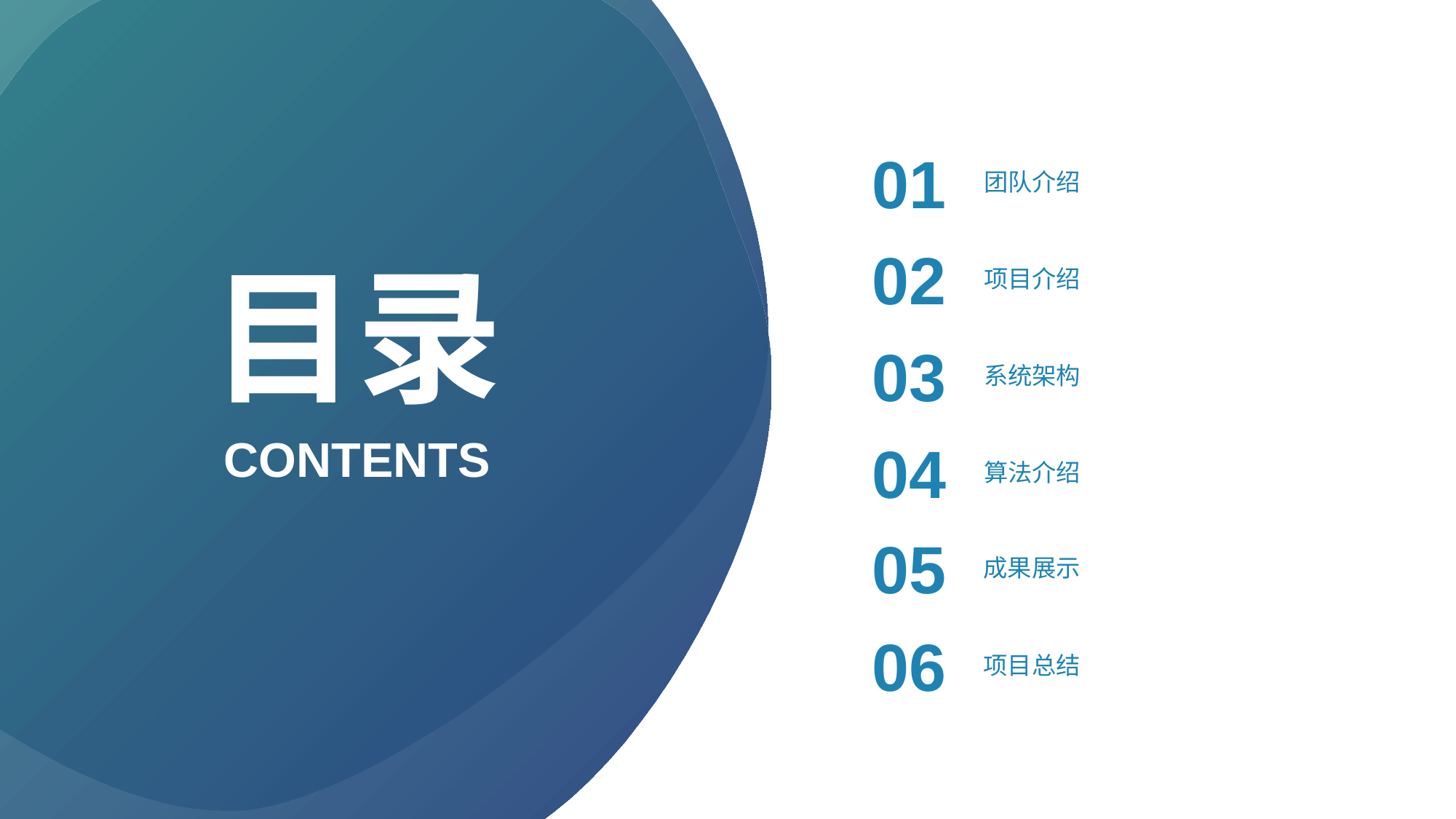

01
团队介绍
目录
02
项目介绍
03
系统架构
CONTENTS
04
算法介绍
05
成果展示
06
项目总结